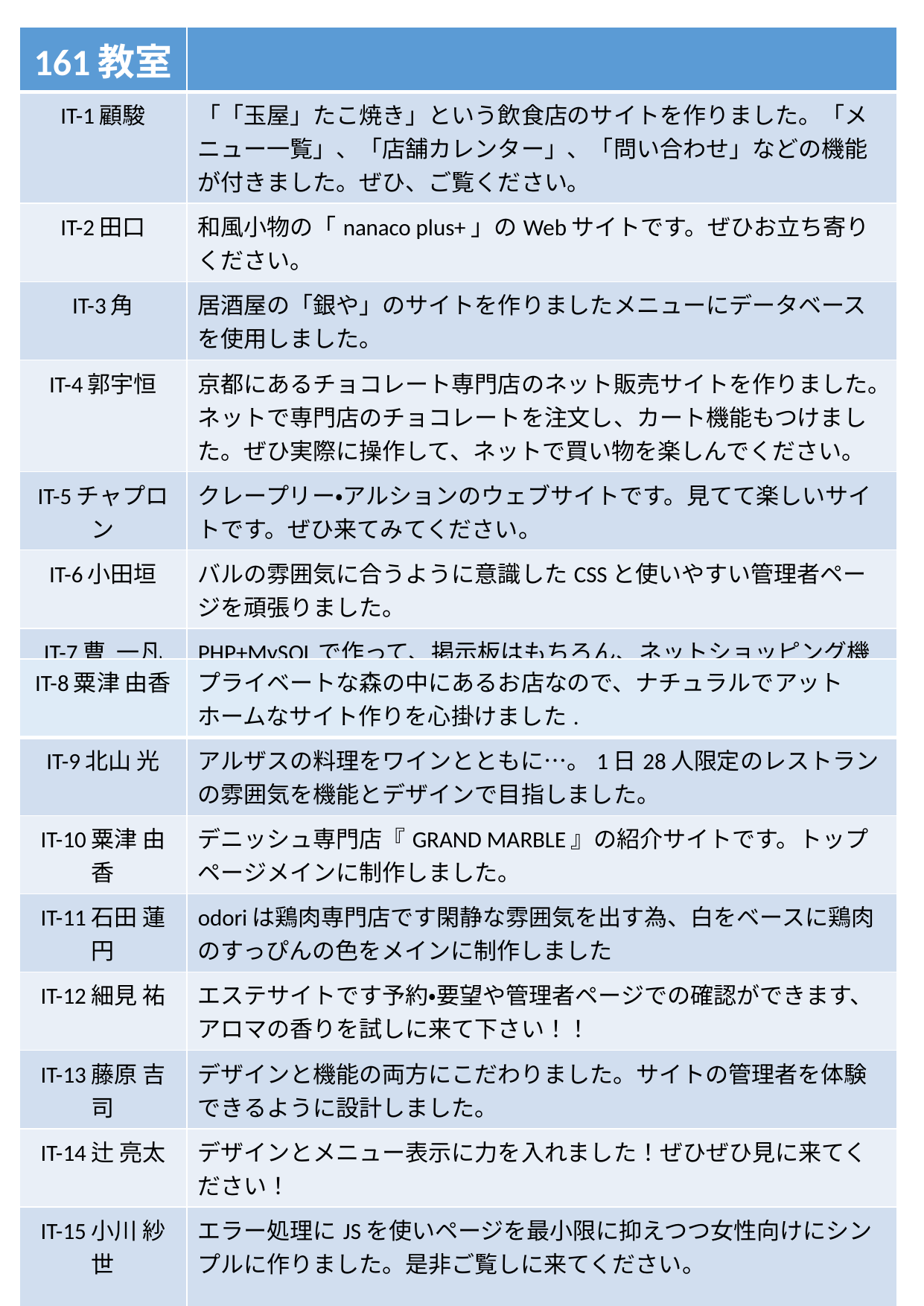

| 161教室 |  |
| --- | --- |
| IT-1顧駿 | 「「玉屋」たこ焼き」という飲食店のサイトを作りました。「メニュー一覧」、「店舗カレンター」、「問い合わせ」などの機能が付きました。ぜひ、ご覧ください。 |
| IT-2田口 | 和風小物の「nanaco plus+」のWebサイトです。ぜひお立ち寄りください。 |
| IT-3角 | 居酒屋の「銀や」のサイトを作りましたメニューにデータベースを使用しました。 |
| IT-4郭宇恒 | 京都にあるチョコレート専門店のネット販売サイトを作りました。ネットで専門店のチョコレートを注文し、カート機能もつけました。ぜひ実際に操作して、ネットで買い物を楽しんでください。 |
| IT-5チャプロン | クレープリー・アルションのウェブサイトです。見てて楽しいサイトです。ぜひ来てみてください。 |
| IT-6小田垣 | バルの雰囲気に合うように意識したCSSと使いやすい管理者ページを頑張りました。 |
| IT-7曹 一凡 | PHP+MySQLで作って、掲示板はもちろん、ネットショッピング機能とコンテンツ管理機能も充実するスタバのWEBページをやってみませんか？ |
| IT-8粟津 由香 | プライベートな森の中にあるお店なので、ナチュラルでアットホームなサイト作りを心掛けました. |
| --- | --- |
| IT-9北山 光 | アルザスの料理をワインとともに…。1日28人限定のレストランの雰囲気を機能とデザインで目指しました。 |
| IT-10粟津 由香 | デニッシュ専門店『GRAND MARBLE』の紹介サイトです。トップページメインに制作しました。 |
| IT-11石田 蓮円 | odoriは鶏肉専門店です閑静な雰囲気を出す為、白をベースに鶏肉のすっぴんの色をメインに制作しました |
| IT-12細見 祐 | エステサイトです予約・要望や管理者ページでの確認ができます、アロマの香りを試しに来て下さい！！ |
| IT-13藤原 吉司 | デザインと機能の両方にこだわりました。サイトの管理者を体験できるように設計しました。 |
| IT-14辻 亮太 | デザインとメニュー表示に力を入れました！ぜひぜひ見に来てください！ |
| IT-15小川 紗世 | エラー処理にJSを使いページを最小限に抑えつつ女性向けにシンプルに作りました。是非ご覧しに来てください。 |